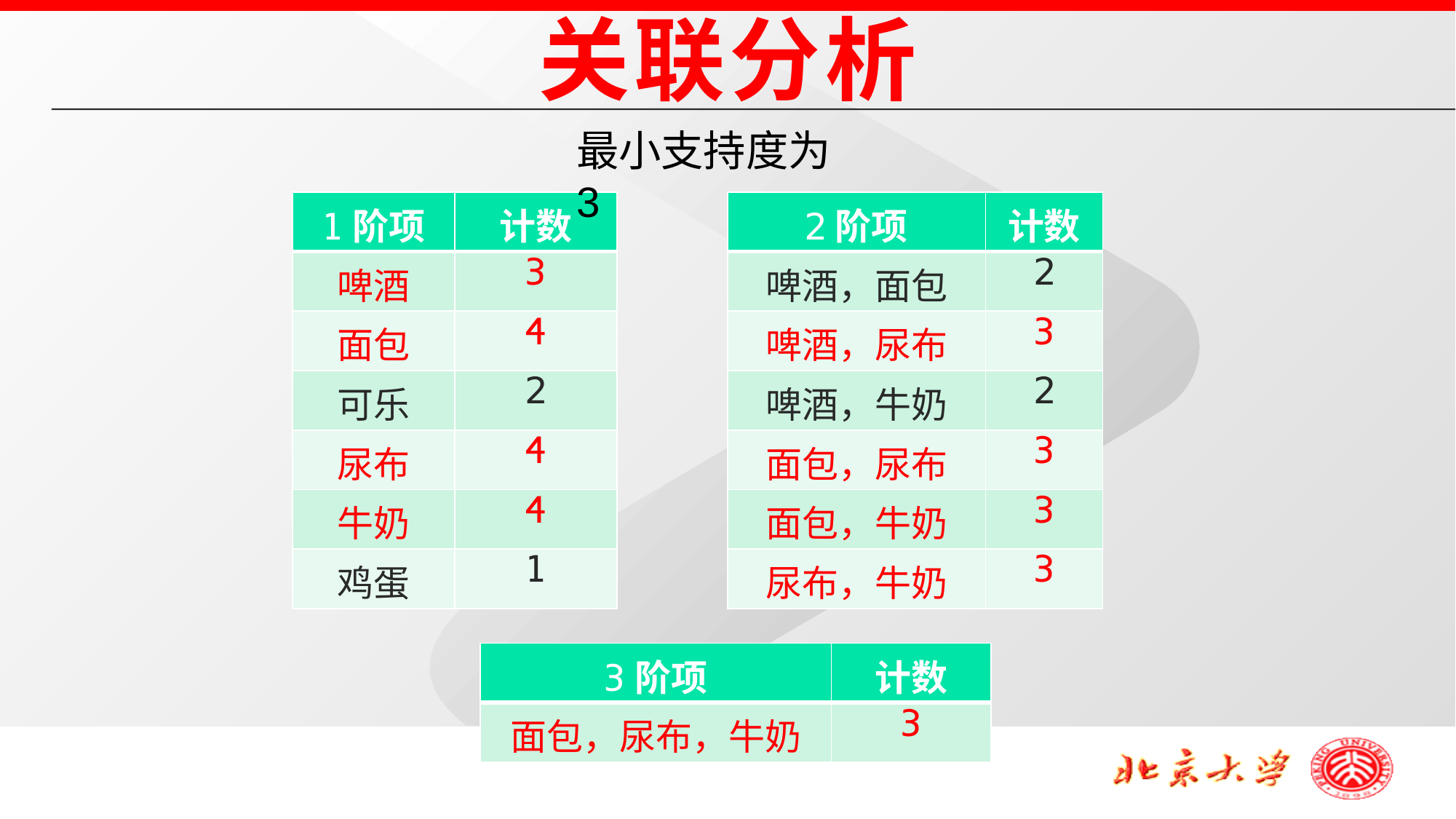

关联分析
最小支持度为3
| 1阶项 | 计数 |
| --- | --- |
| 啤酒 | 3 |
| 面包 | 4 |
| 可乐 | 2 |
| 尿布 | 4 |
| 牛奶 | 4 |
| 鸡蛋 | 1 |
| 2阶项 | 计数 |
| --- | --- |
| 啤酒，面包 | 2 |
| 啤酒，尿布 | 3 |
| 啤酒，牛奶 | 2 |
| 面包，尿布 | 3 |
| 面包，牛奶 | 3 |
| 尿布，牛奶 | 3 |
| 3阶项 | 计数 |
| --- | --- |
| 面包，尿布，牛奶 | 3 |